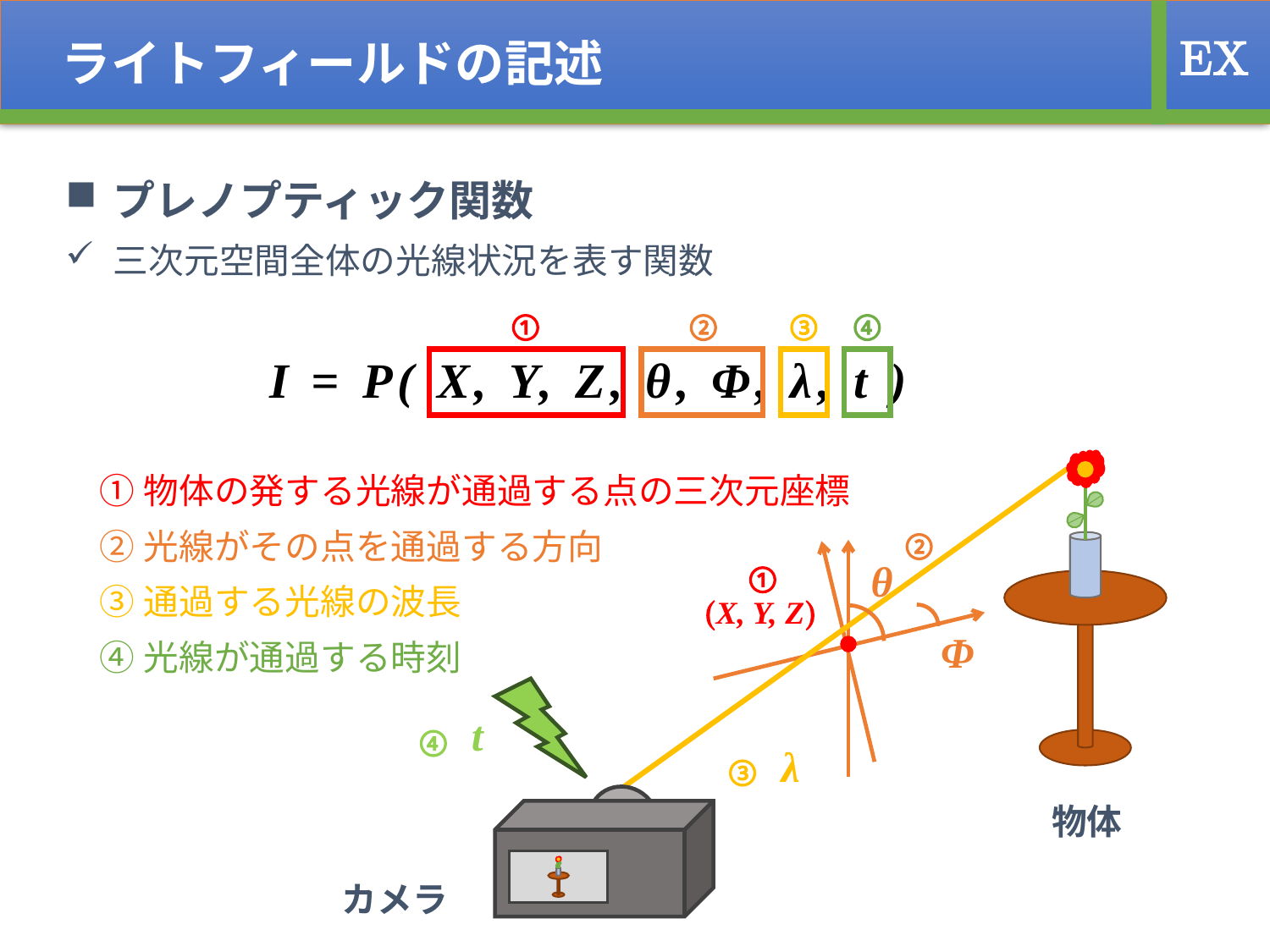

ライトフィールドの記述
EX

プレノプティック関数
三次元空間全体の光線状況を表す関数

①
②
③
④
I = P( X, Y, Z, θ, Φ, λ, t )

①物体の発する光線が通過する点の三次元座標
②光線がその点を通過する方向
③通過する光線の波長
④光線が通過する時刻

②
θ
①
(X, Y, Z)

Φ

t
④
λ
③

物体
カメラ